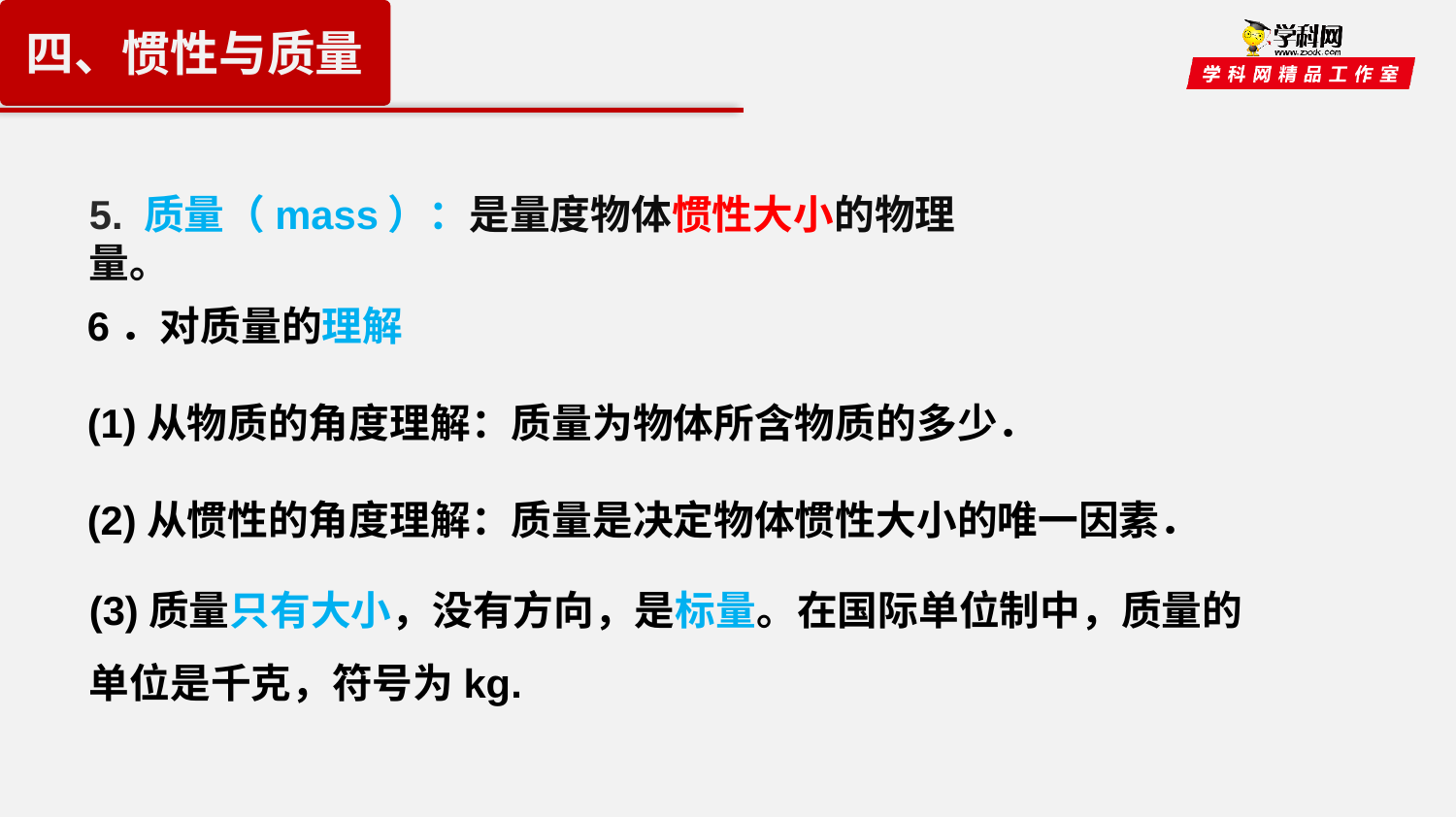

四、惯性与质量
5. 质量（mass）：是量度物体惯性大小的物理量。
6．对质量的理解
(1)从物质的角度理解：质量为物体所含物质的多少．
(2)从惯性的角度理解：质量是决定物体惯性大小的唯一因素．
(3)质量只有大小，没有方向，是标量。在国际单位制中，质量的单位是千克，符号为kg.